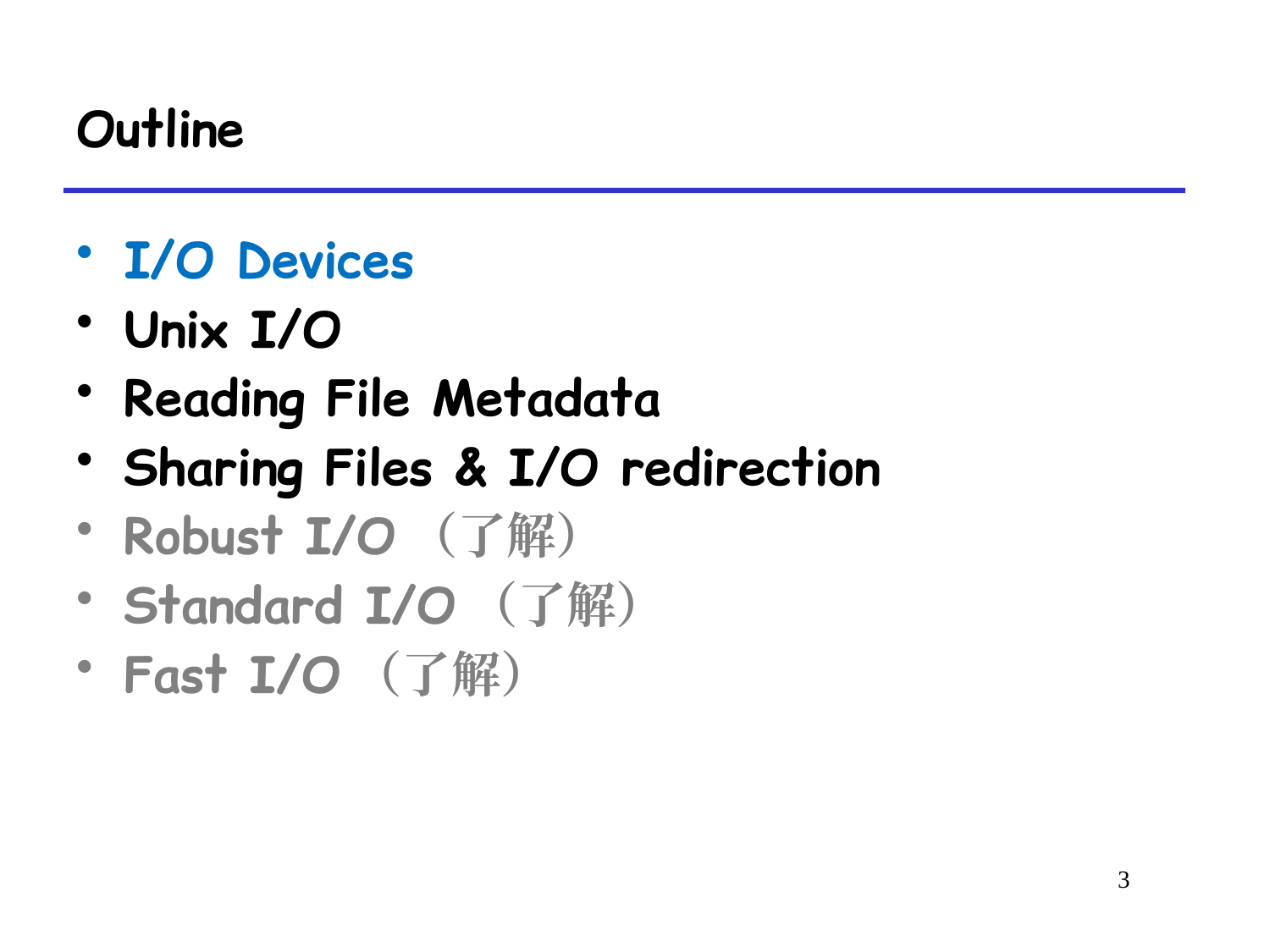

Outline
I/O Devices
Unix I/O
Reading File Metadata
Sharing Files & I/O redirection
Robust I/O（了解）
Standard I/O（了解）
Fast I/O（了解）
# 3